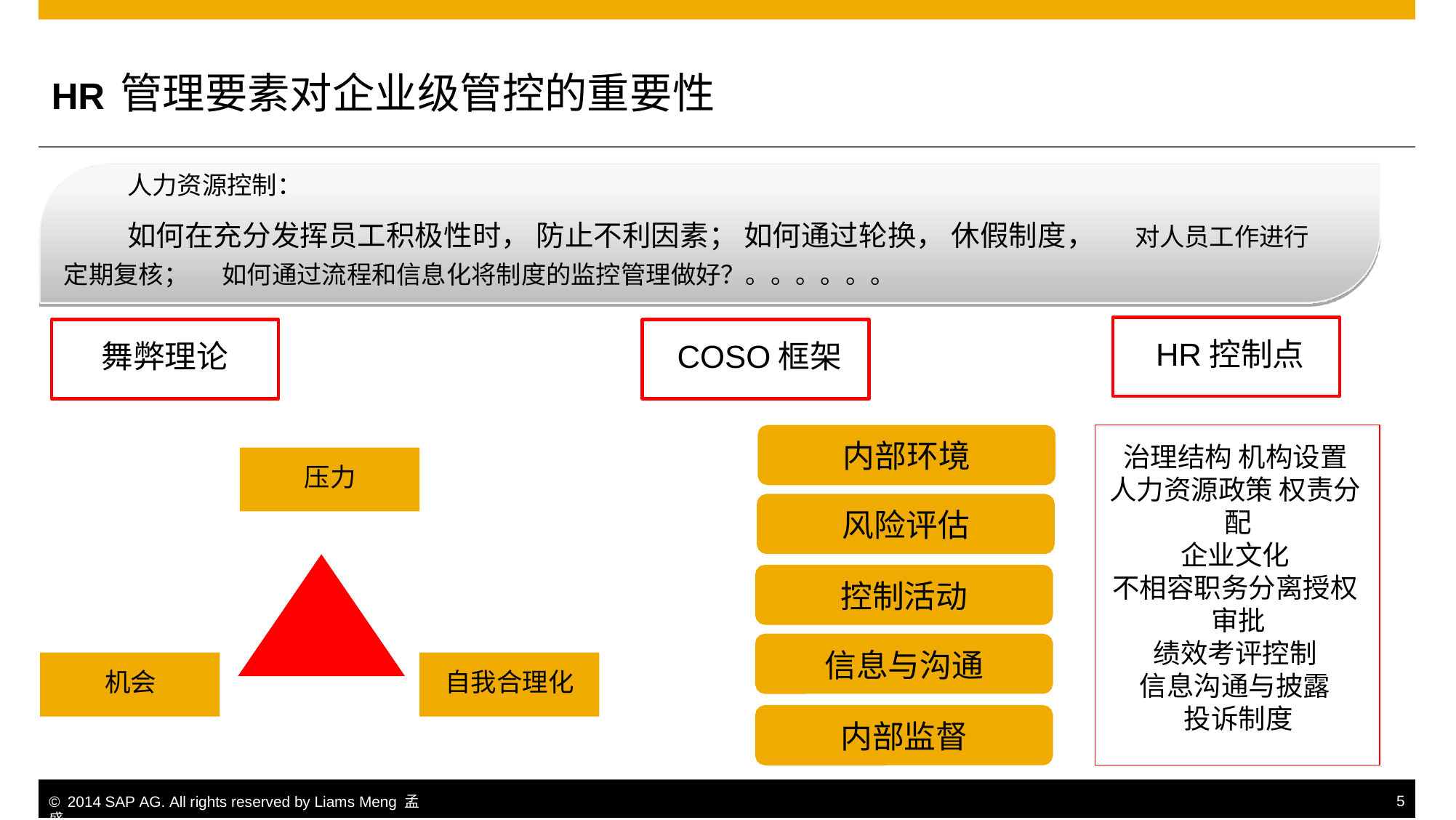

HR管理要素对企业级管控的重要性

人力资源控制：
如何在充分发挥员工积极性时， 防止不利因素； 如何通过轮换， 休假制度，
对人员工作进行
定期复核；
如何通过流程和信息化将制度的监控管理做好？。。。。。。

HR控制点

舞弊理论

COSO框架

治理结构 机构设置
人力资源政策 权责分
配
企业文化
不相容职务分离授权
审批
绩效考评控制
信息沟通与披露
投诉制度

内部环境

压力

风险评估

控制活动

信息与沟通

机会

自我合理化

内部监督

© 2014 SAP AG. All rights reserved by Liams Meng 孟盛.
5